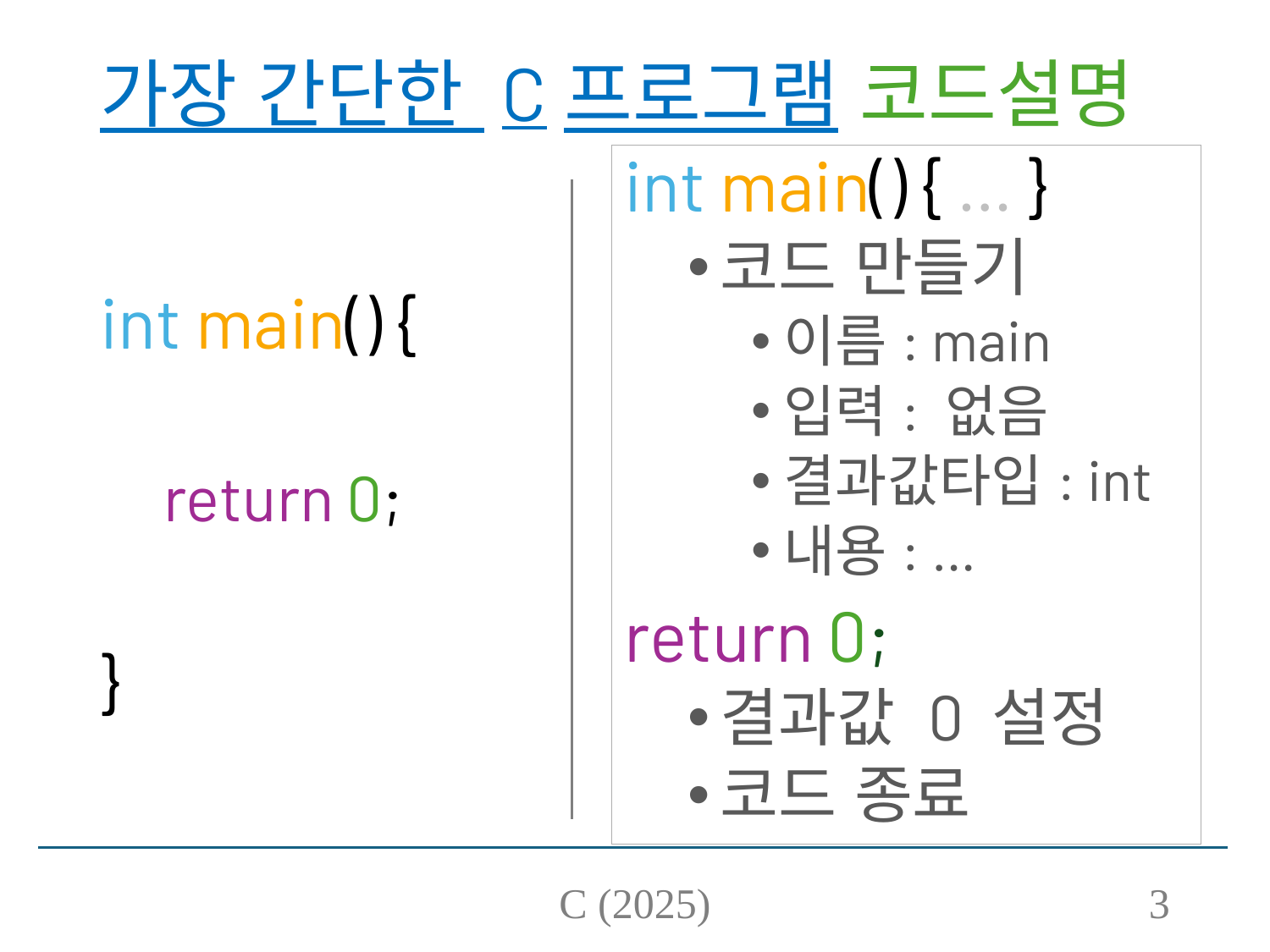

# 가장 간단한 C프로그램 코드설명
int main() { … }
코드 만들기
이름: main
입력: 없음
결과값타입: int
내용: …
return 0;
결과값 0 설정
코드 종료

int main() {

return 0;

}
C (2025)
3